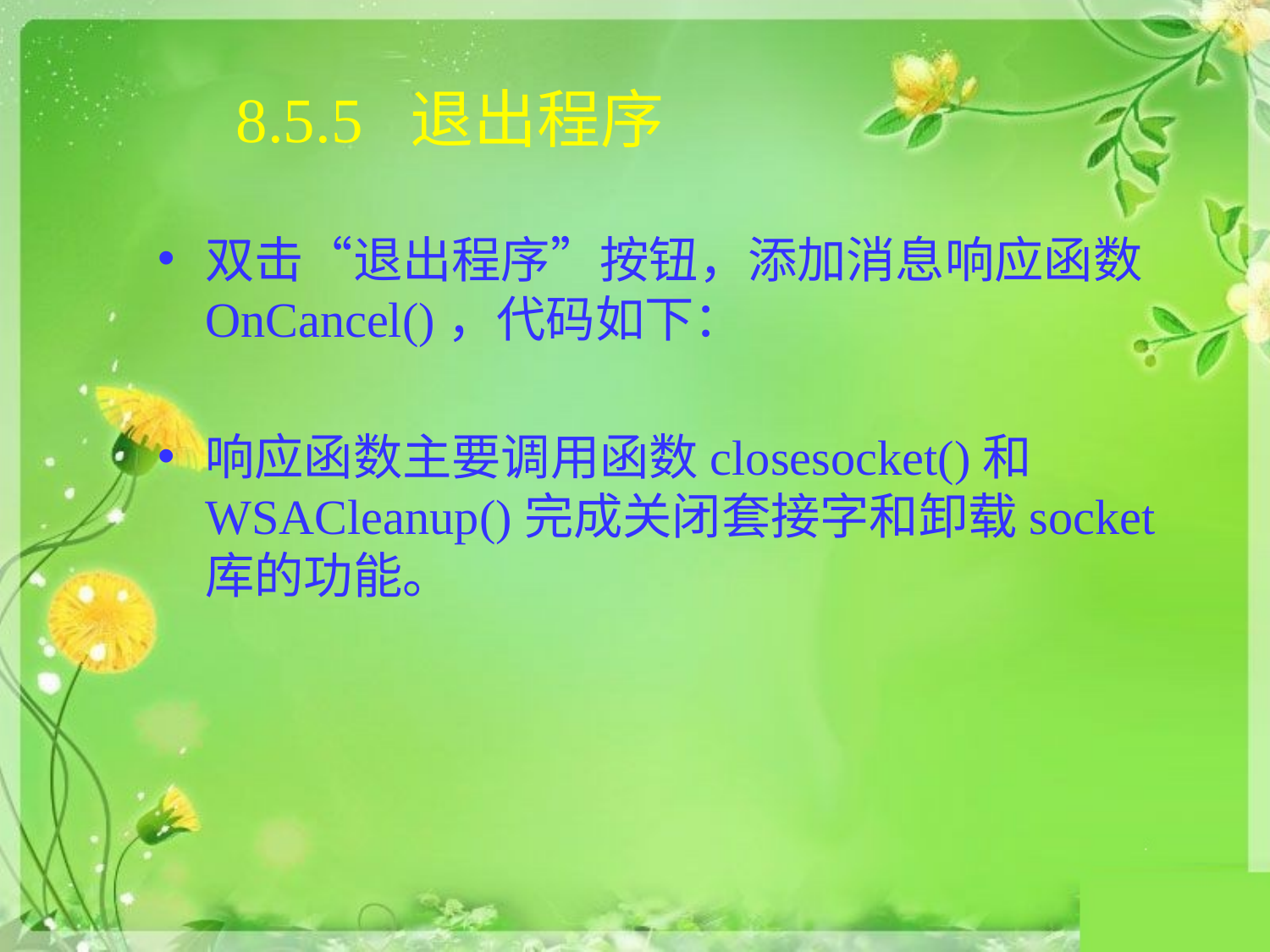

# 8.5.5  退出程序
双击“退出程序”按钮，添加消息响应函数OnCancel()，代码如下：

响应函数主要调用函数closesocket()和WSACleanup()完成关闭套接字和卸载socket库的功能。